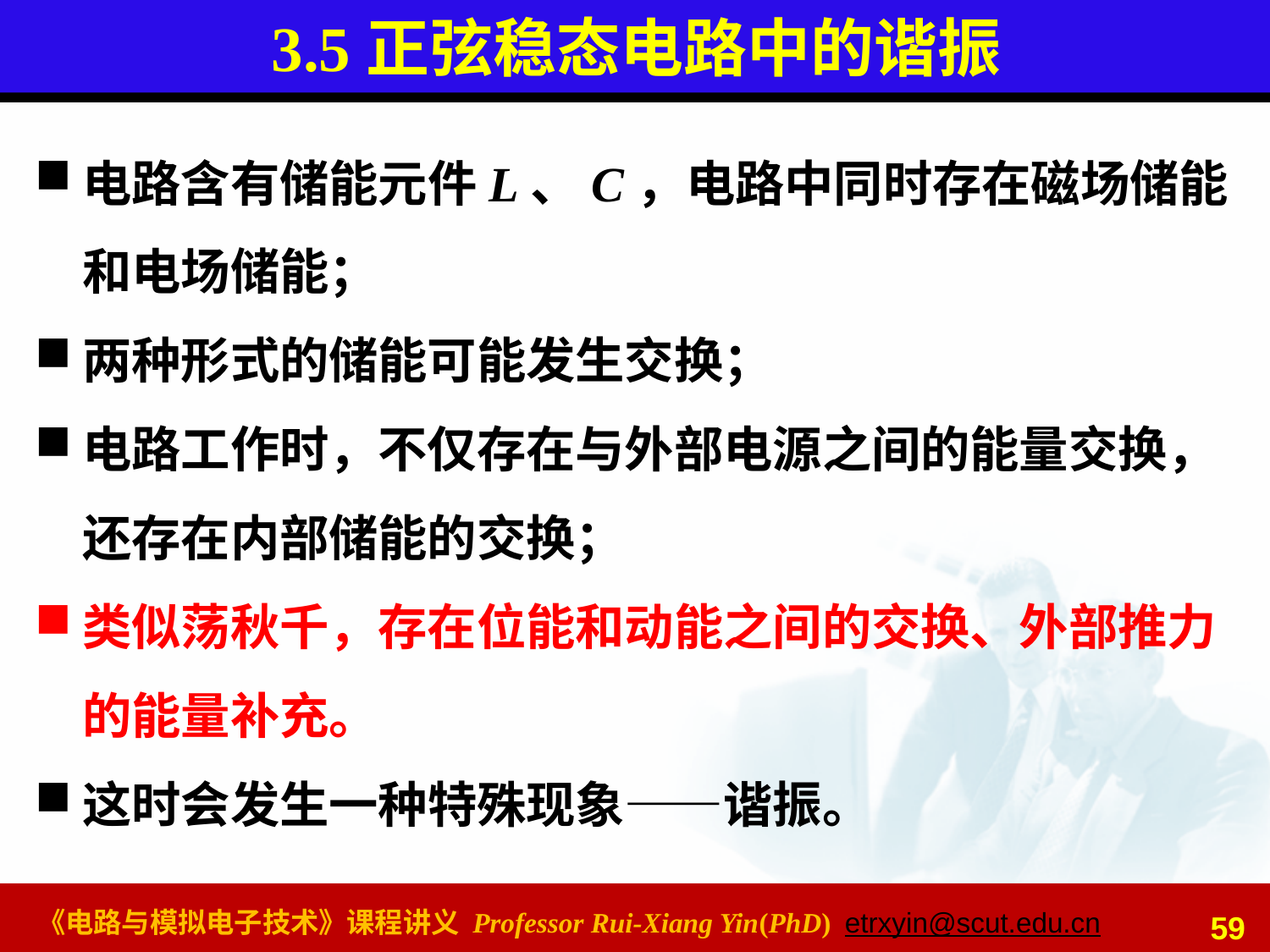

# 3.5正弦稳态电路中的谐振
电路含有储能元件L、C，电路中同时存在磁场储能和电场储能；
两种形式的储能可能发生交换；
电路工作时，不仅存在与外部电源之间的能量交换，还存在内部储能的交换；
类似荡秋千，存在位能和动能之间的交换、外部推力的能量补充。
这时会发生一种特殊现象——谐振。
59